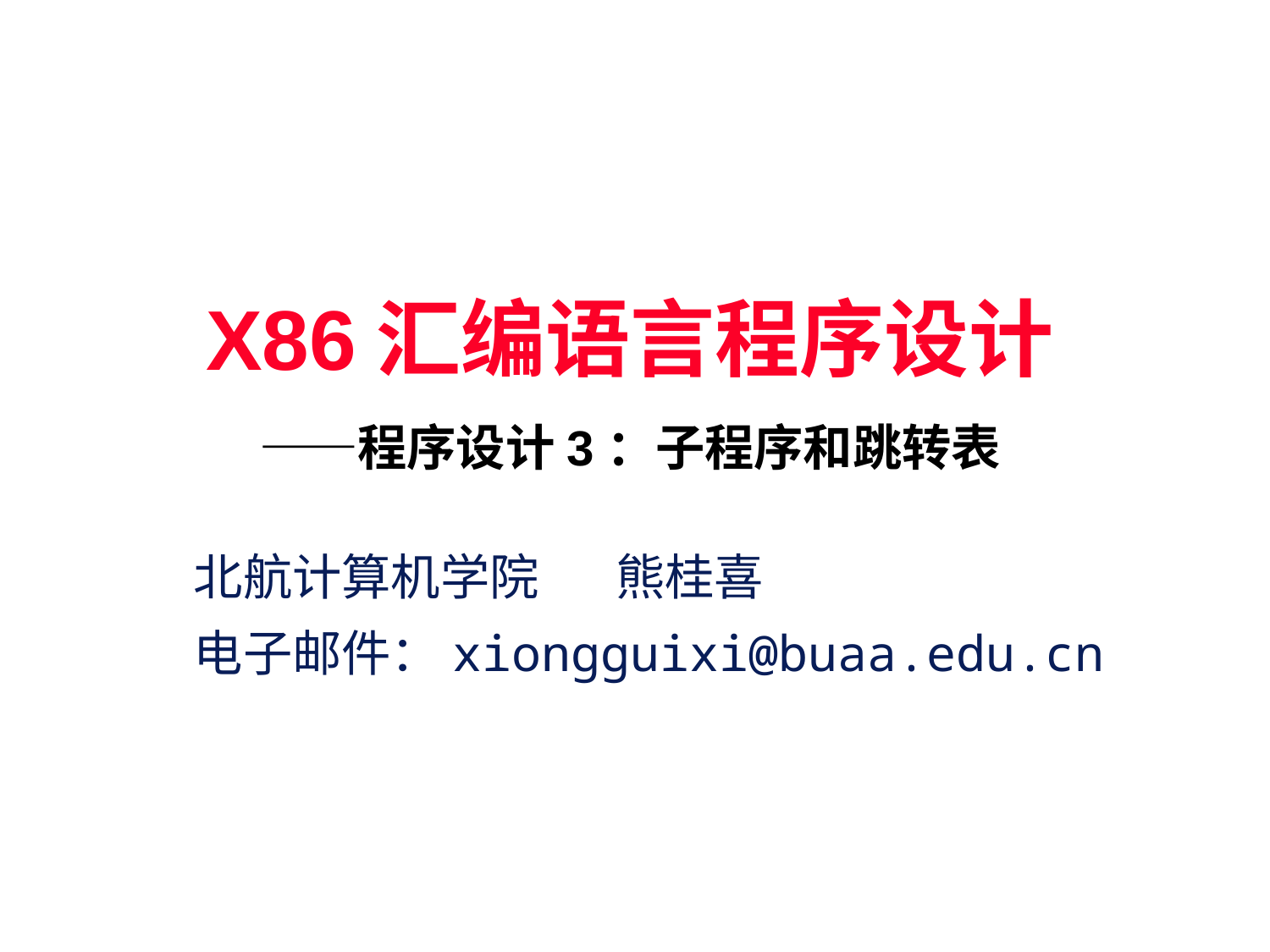

# X86汇编语言程序设计 ——程序设计3：子程序和跳转表
北航计算机学院       熊桂喜
电子邮件：xiongguixi@buaa.edu.cn